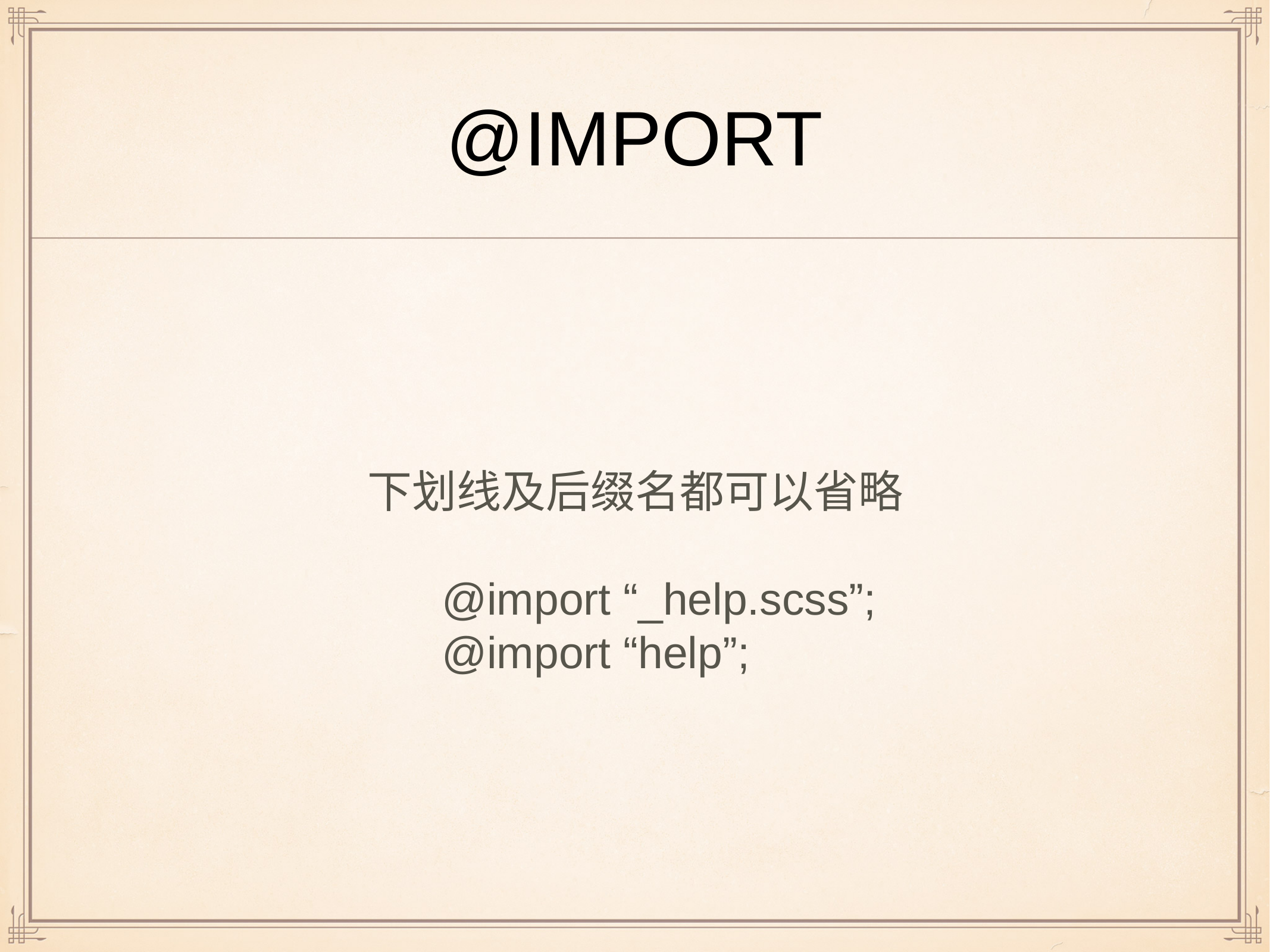

# @import
下划线及后缀名都可以省略

      @import “_help.scss”;
      @import “help”;